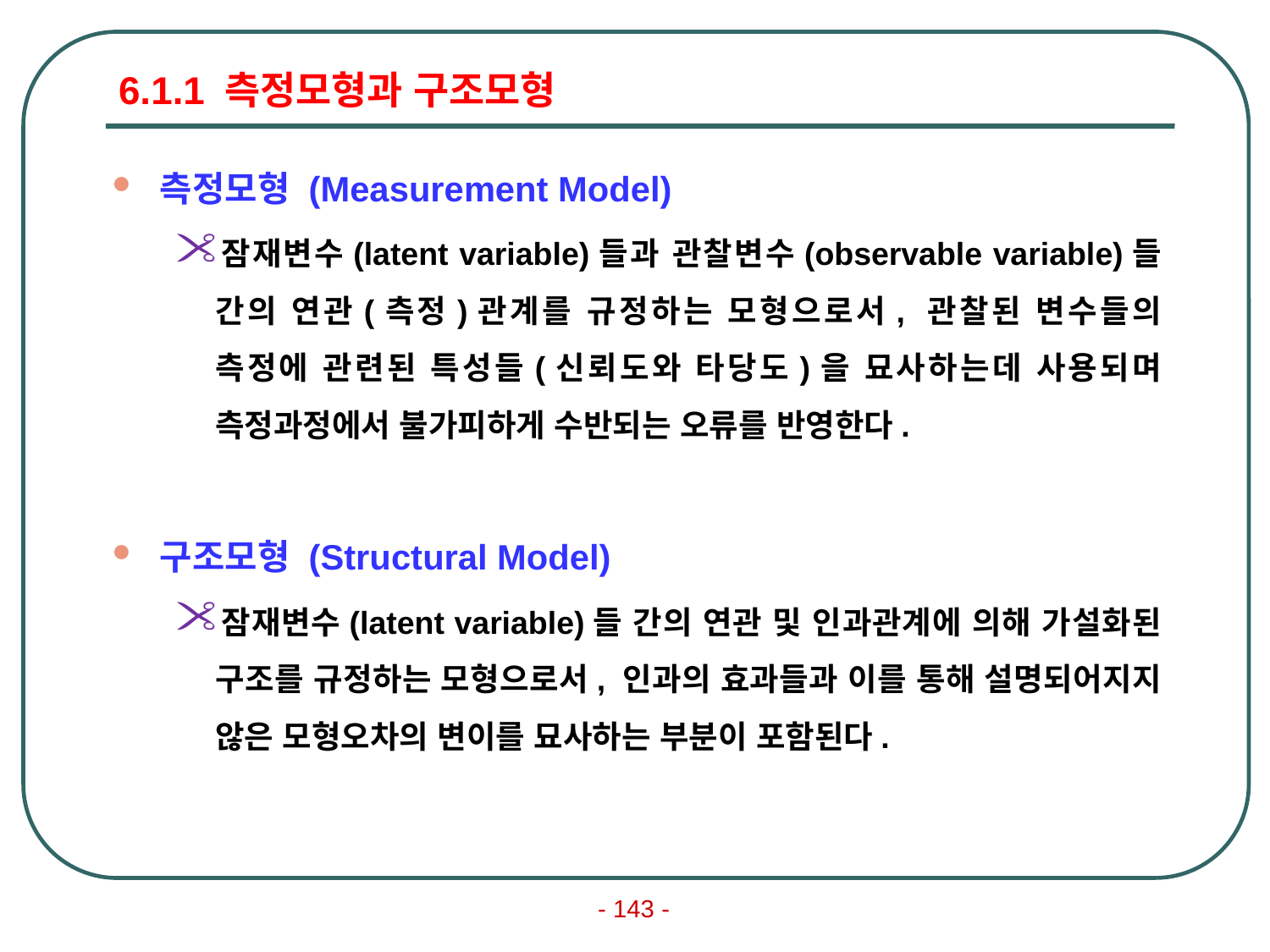

# 6.1.1 측정모형과 구조모형
측정모형 (Measurement Model)
잠재변수(latent variable)들과 관찰변수(observable variable)들 간의 연관(측정)관계를 규정하는 모형으로서, 관찰된 변수들의 측정에 관련된 특성들(신뢰도와 타당도)을 묘사하는데 사용되며 측정과정에서 불가피하게 수반되는 오류를 반영한다.

구조모형 (Structural Model)
잠재변수(latent variable)들 간의 연관 및 인과관계에 의해 가설화된 구조를 규정하는 모형으로서, 인과의 효과들과 이를 통해 설명되어지지 않은 모형오차의 변이를 묘사하는 부분이 포함된다.
- 143 -